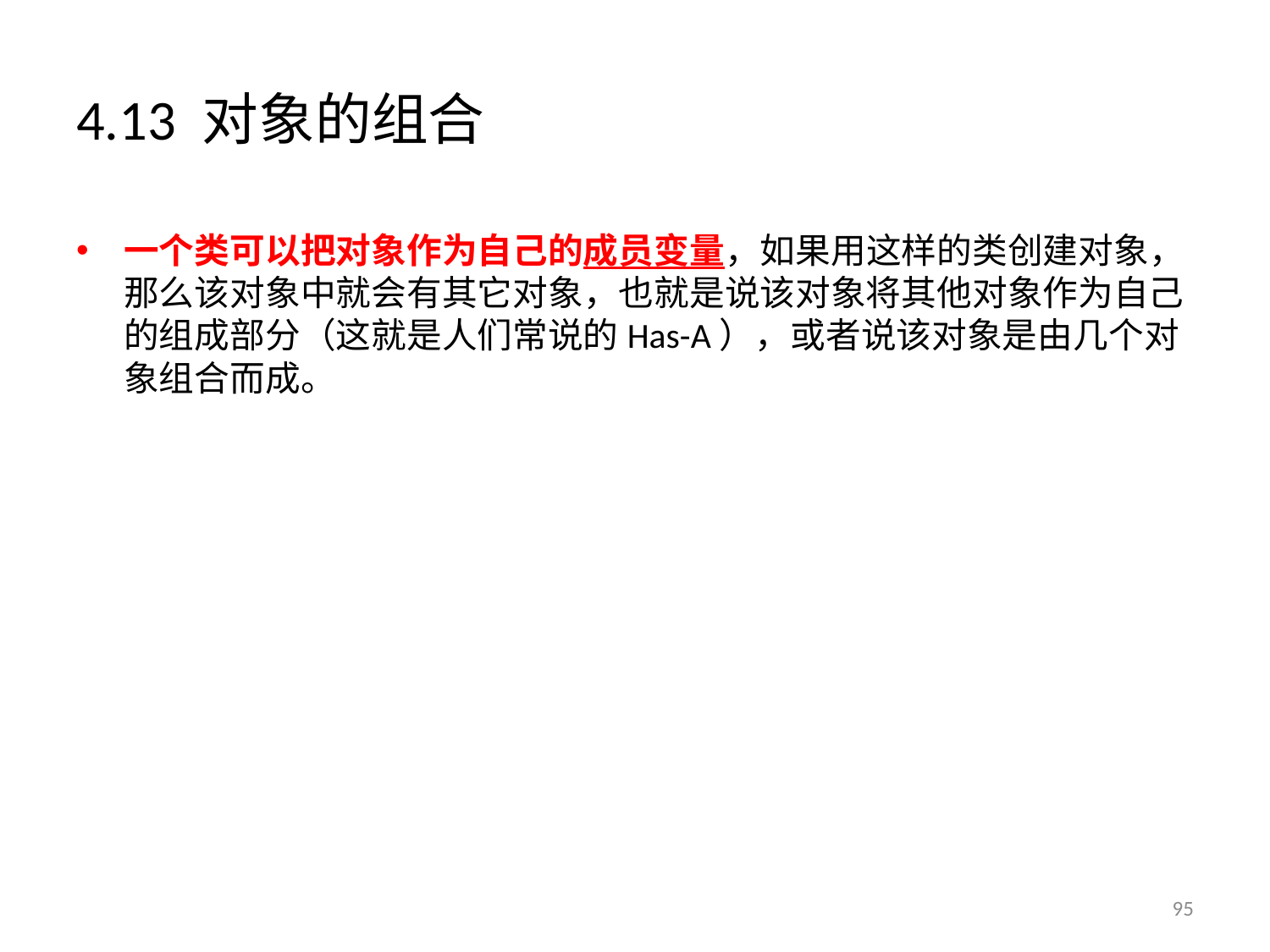

# 4.13 对象的组合
一个类可以把对象作为自己的成员变量，如果用这样的类创建对象，那么该对象中就会有其它对象，也就是说该对象将其他对象作为自己的组成部分（这就是人们常说的Has-A），或者说该对象是由几个对象组合而成。
95